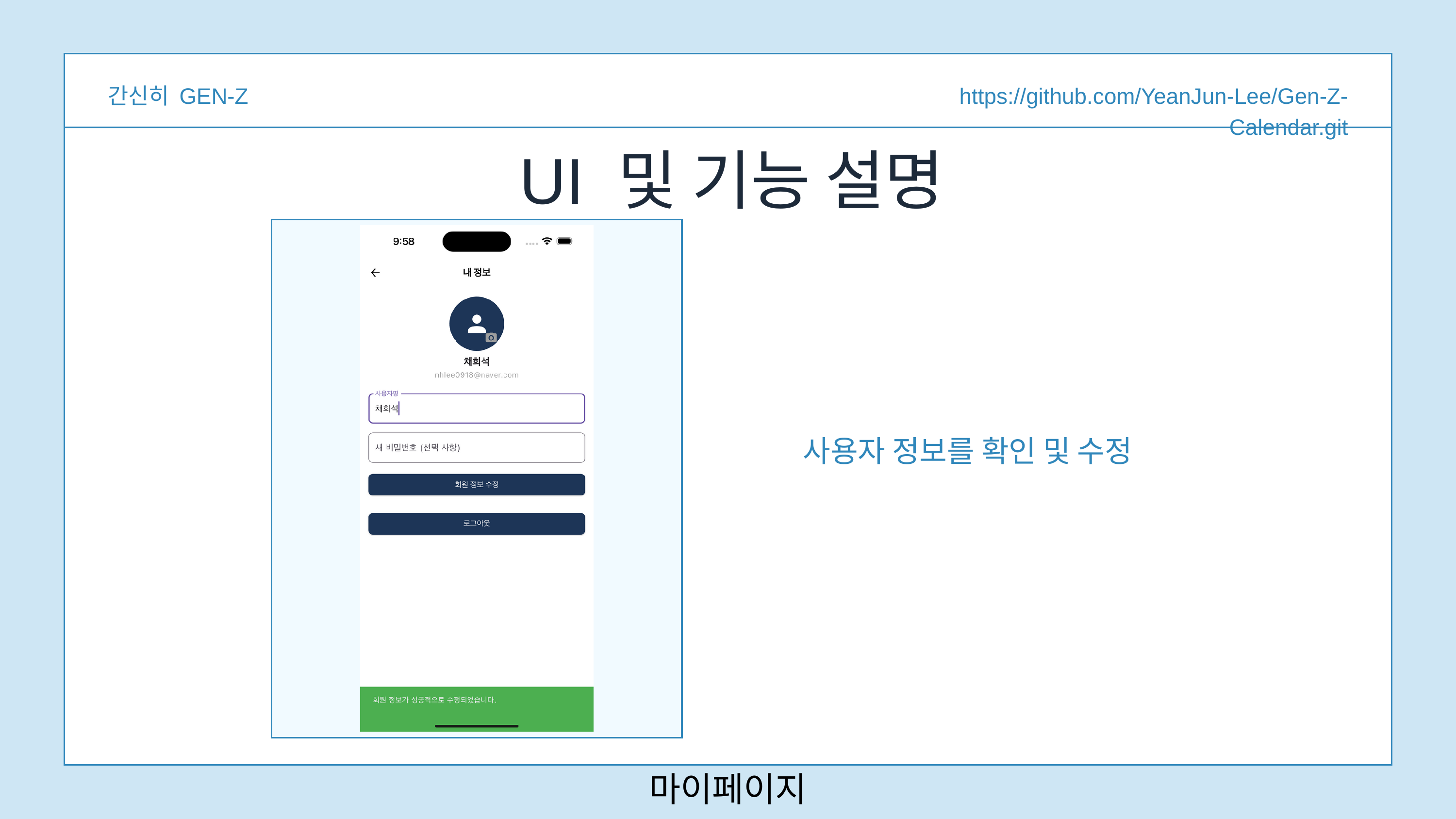

간신히 GEN-Z
https://github.com/YeanJun-Lee/Gen-Z-Calendar.git
UI 및 기능 설명

사용자 정보를 확인 및 수정
마이페이지